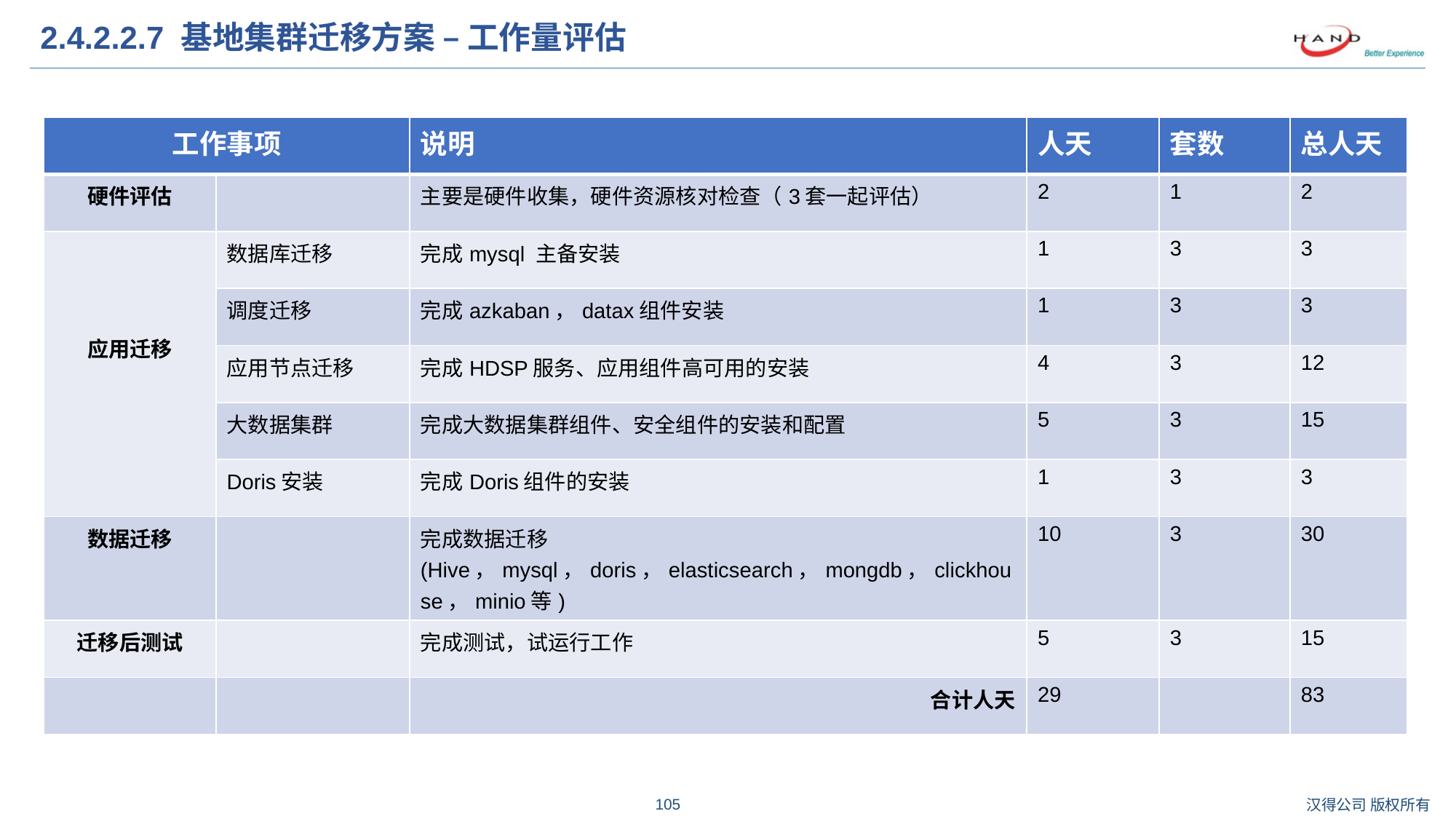

# 2.4.2.2.7 基地集群迁移方案 – 工作量评估
| 工作事项 |  | 说明 | 人天 | 套数 | 总人天 |
| --- | --- | --- | --- | --- | --- |
| 硬件评估 |  | 主要是硬件收集，硬件资源核对检查（3套一起评估） | 2 | 1 | 2 |
| 应用迁移 | 数据库迁移 | 完成mysql 主备安装 | 1 | 3 | 3 |
|  | 调度迁移 | 完成azkaban，datax组件安装 | 1 | 3 | 3 |
|  | 应用节点迁移 | 完成HDSP服务、应用组件高可用的安装 | 4 | 3 | 12 |
|  | 大数据集群 | 完成大数据集群组件、安全组件的安装和配置 | 5 | 3 | 15 |
|  | Doris安装 | 完成Doris组件的安装 | 1 | 3 | 3 |
| 数据迁移 |  | 完成数据迁移(Hive，mysql，doris，elasticsearch，mongdb，clickhouse，minio等) | 10 | 3 | 30 |
| 迁移后测试 |  | 完成测试，试运行工作 | 5 | 3 | 15 |
|  |  | 合计人天 | 29 |  | 83 |